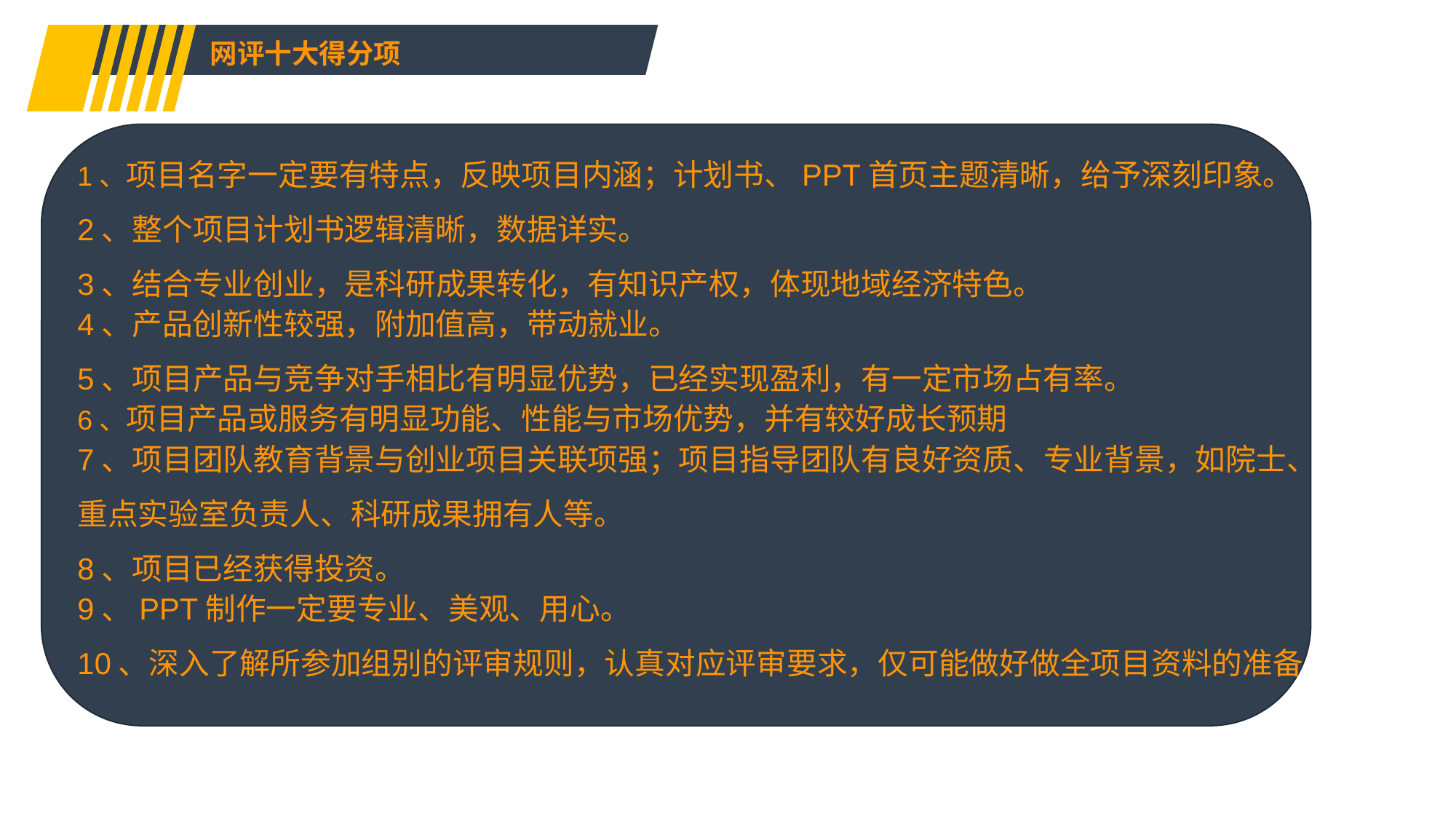

网评十大得分项

1、项目名字一定要有特点，反映项目内涵；计划书、PPT首页主题清晰，给予深刻印象。
2、整个项目计划书逻辑清晰，数据详实。
3、结合专业创业，是科研成果转化，有知识产权，体现地域经济特色。
4、产品创新性较强，附加值高，带动就业。
5、项目产品与竞争对手相比有明显优势，已经实现盈利，有一定市场占有率。
6、项目产品或服务有明显功能、性能与市场优势，并有较好成长预期
7、项目团队教育背景与创业项目关联项强；项目指导团队有良好资质、专业背景，如院士、
重点实验室负责人、科研成果拥有人等。
8、项目已经获得投资。
9、PPT制作一定要专业、美观、用心。
10、深入了解所参加组别的评审规则，认真对应评审要求，仅可能做好做全项目资料的准备